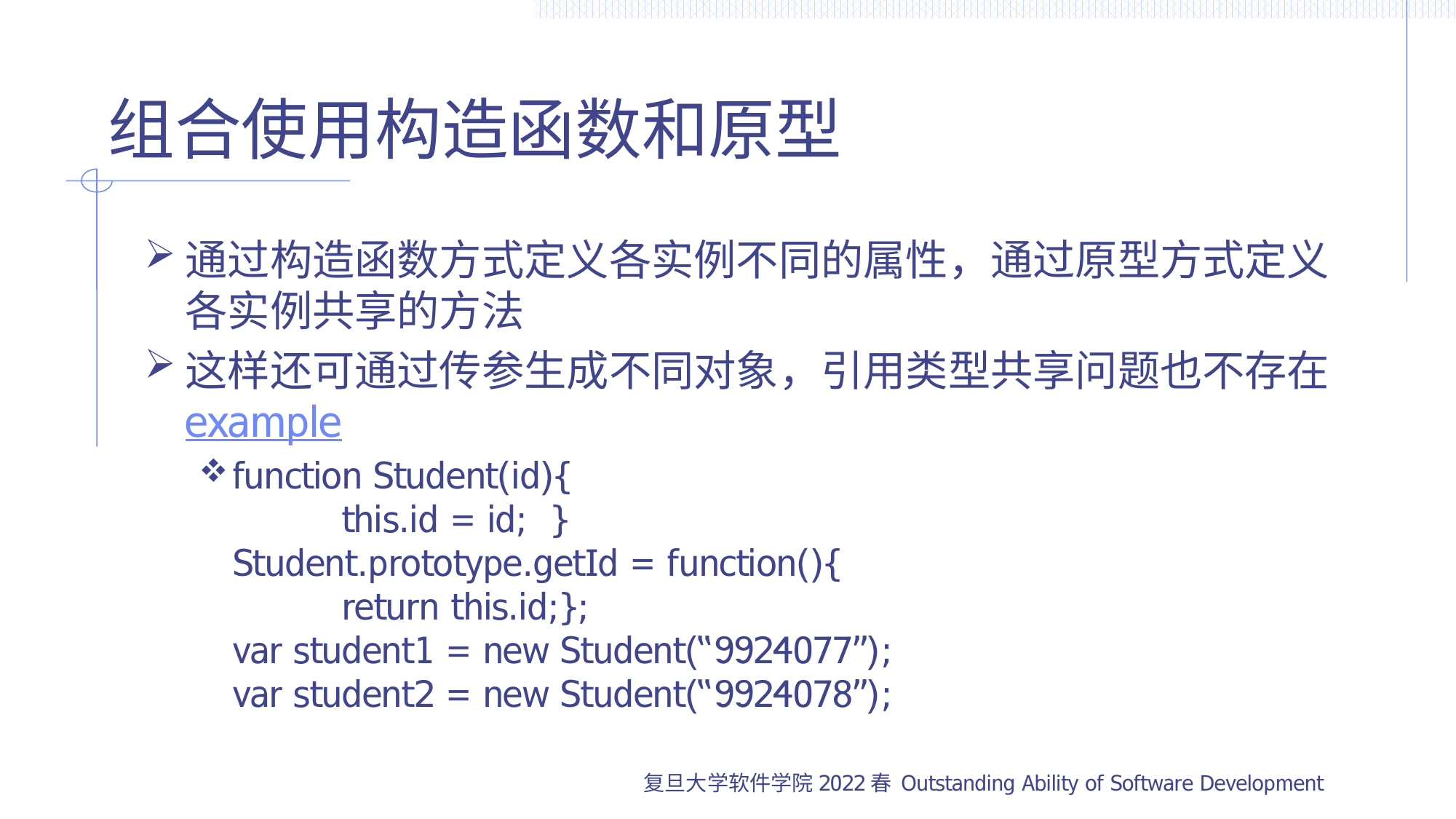

# 组合使用构造函数和原型
通过构造函数方式定义各实例不同的属性，通过原型方式定义各实例共享的方法
这样还可通过传参生成不同对象，引用类型共享问题也不存在 example
function Student(id){
	this.id = id;  }
Student.prototype.getId = function(){
	return this.id;};
var student1 = new Student(“9924077”);
var student2 = new Student(“9924078”);